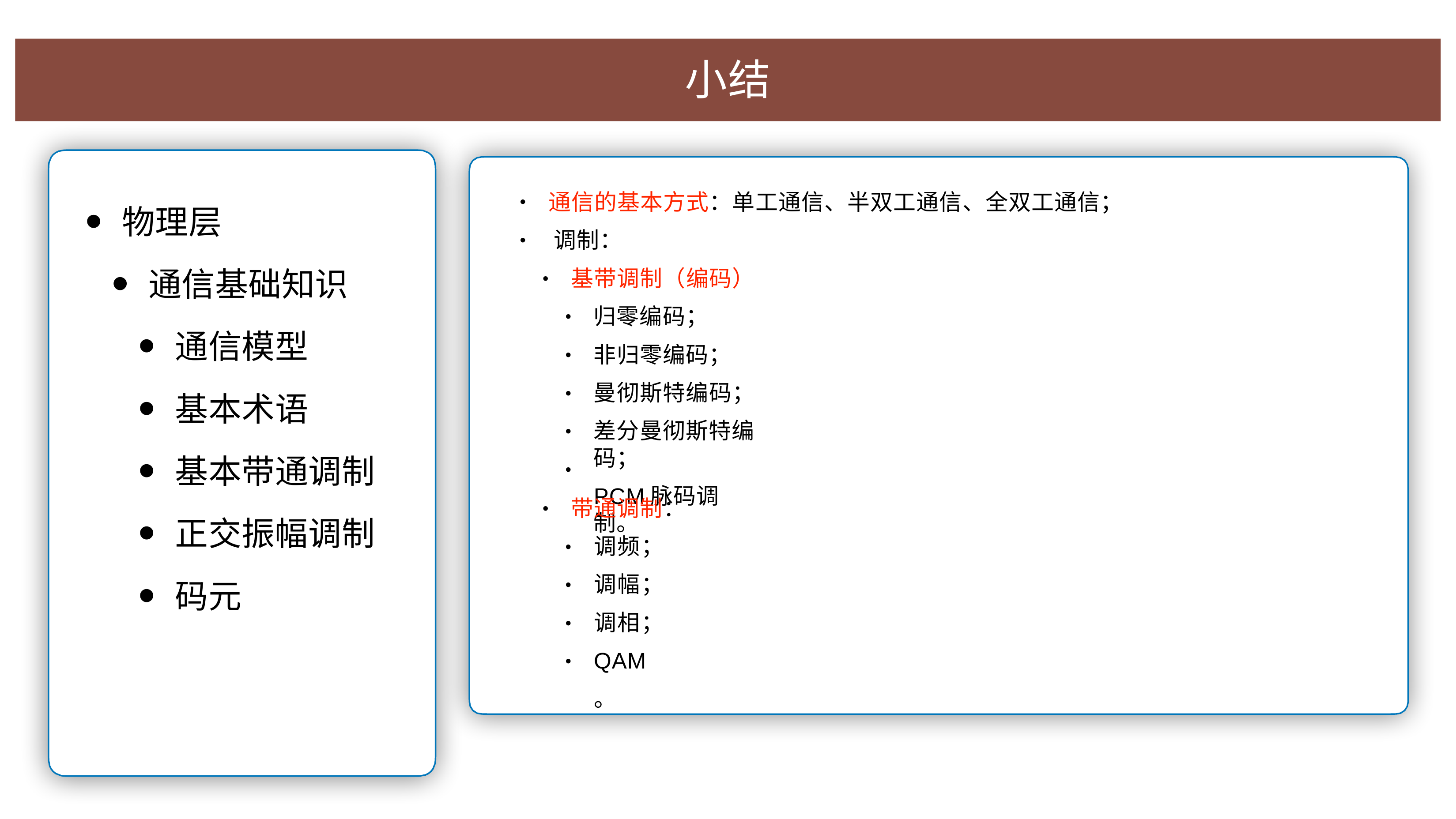

# ⼩结

通信的基本⽅式：单⼯通信、半双⼯通信、全双⼯通信；  调制：
•
•
物理层
通信基础知识
通信模型
基本术语
基本带通调制
正交振幅调制
码元
基带调制（编码）
•
归零编码；
⾮归零编码；  曼彻斯特编码；
差分曼彻斯特编码；
PCM脉码调制。
•
•
•
•
•
带通调制：
•
调频；  调幅；  调相；  QAM。
•
•
•
•